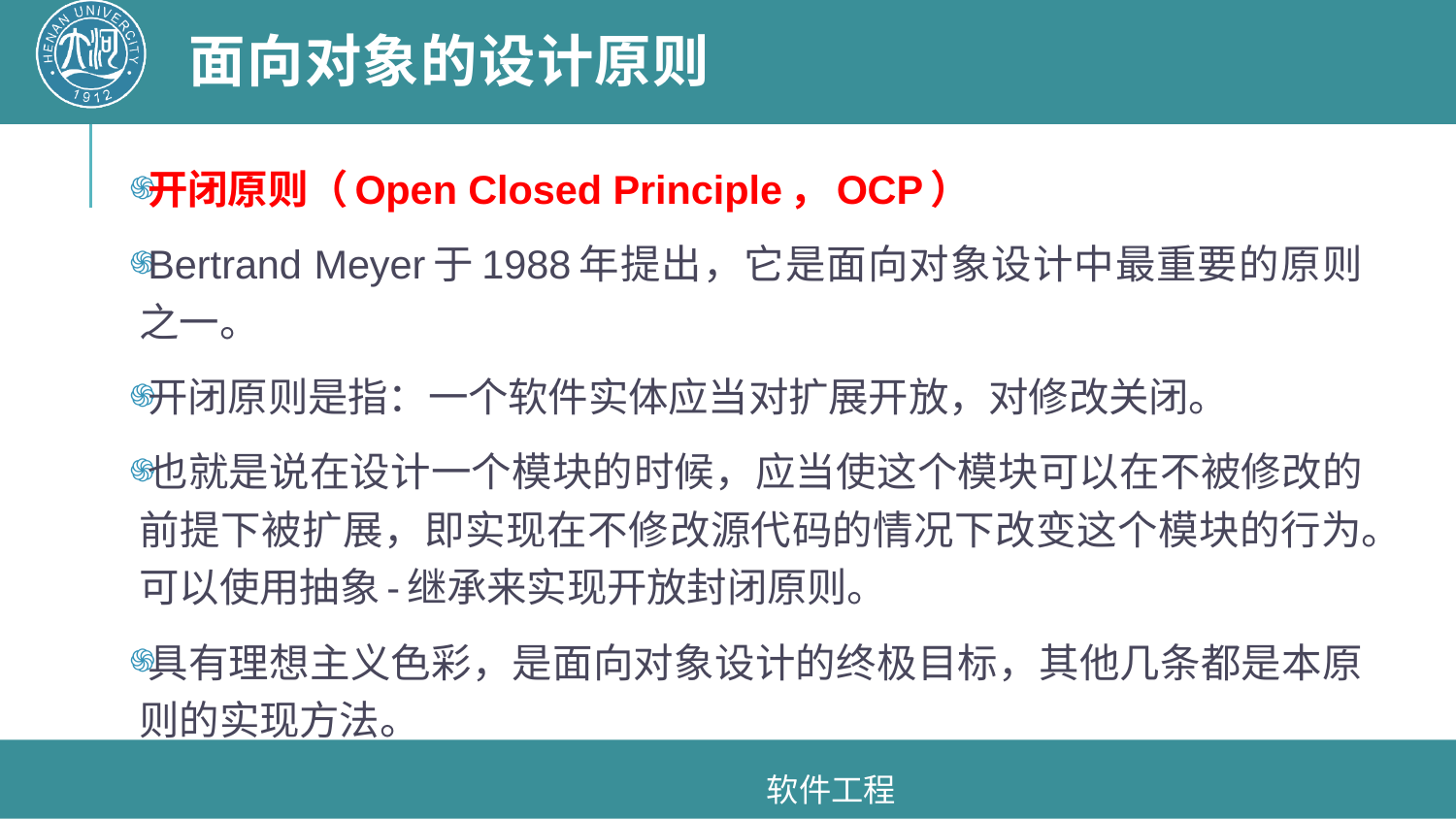

# 面向对象的设计原则
开闭原则（Open Closed Principle，OCP）
Bertrand Meyer于1988年提出，它是面向对象设计中最重要的原则之一。
开闭原则是指：一个软件实体应当对扩展开放，对修改关闭。
也就是说在设计一个模块的时候，应当使这个模块可以在不被修改的前提下被扩展，即实现在不修改源代码的情况下改变这个模块的行为。可以使用抽象-继承来实现开放封闭原则。
具有理想主义色彩，是面向对象设计的终极目标，其他几条都是本原则的实现方法。

软件工程
195